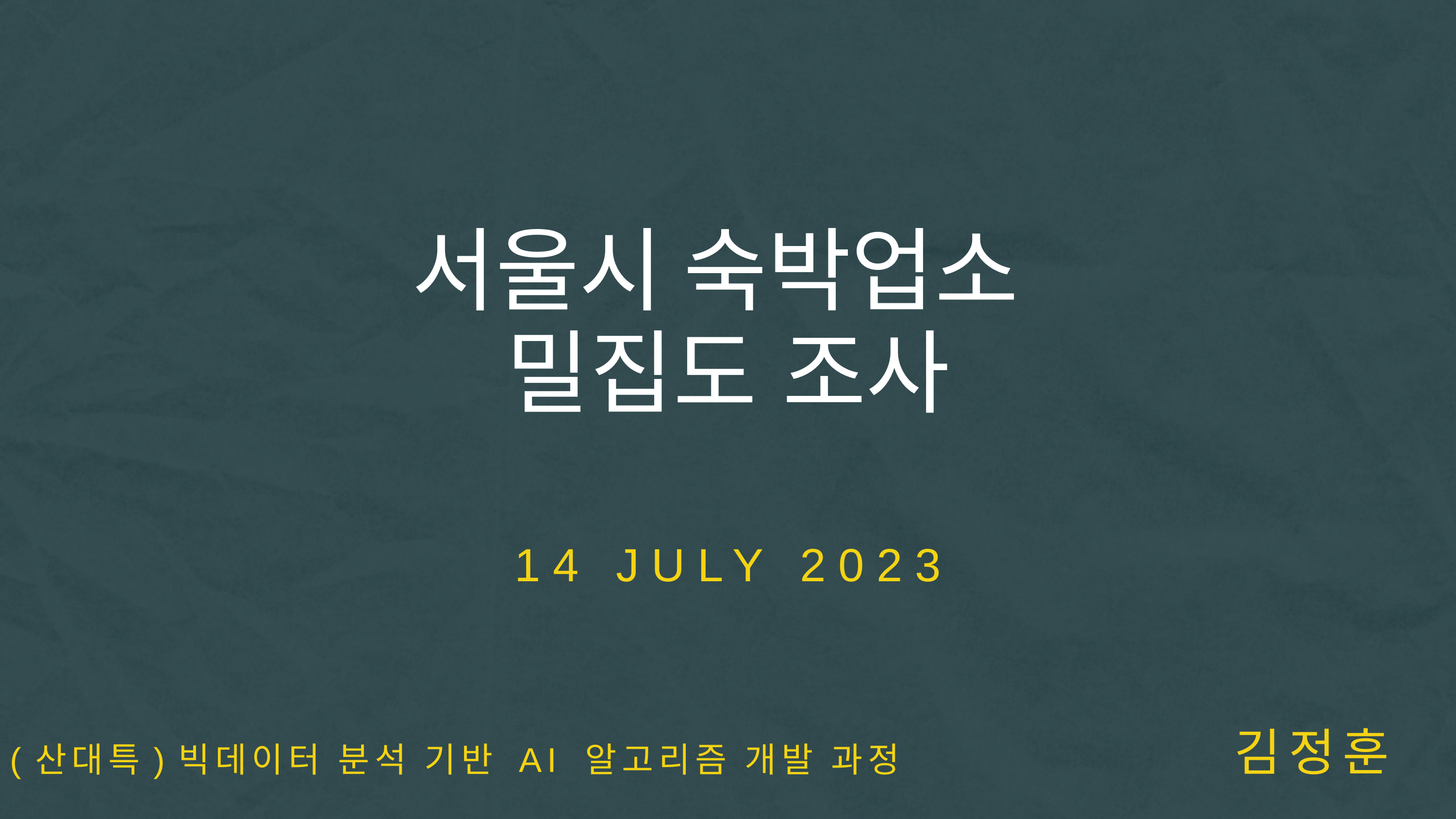

서울시 숙박업소
밀집도 조사
14 JULY 2023
김정훈
(산대특)빅데이터 분석 기반 AI 알고리즘 개발 과정